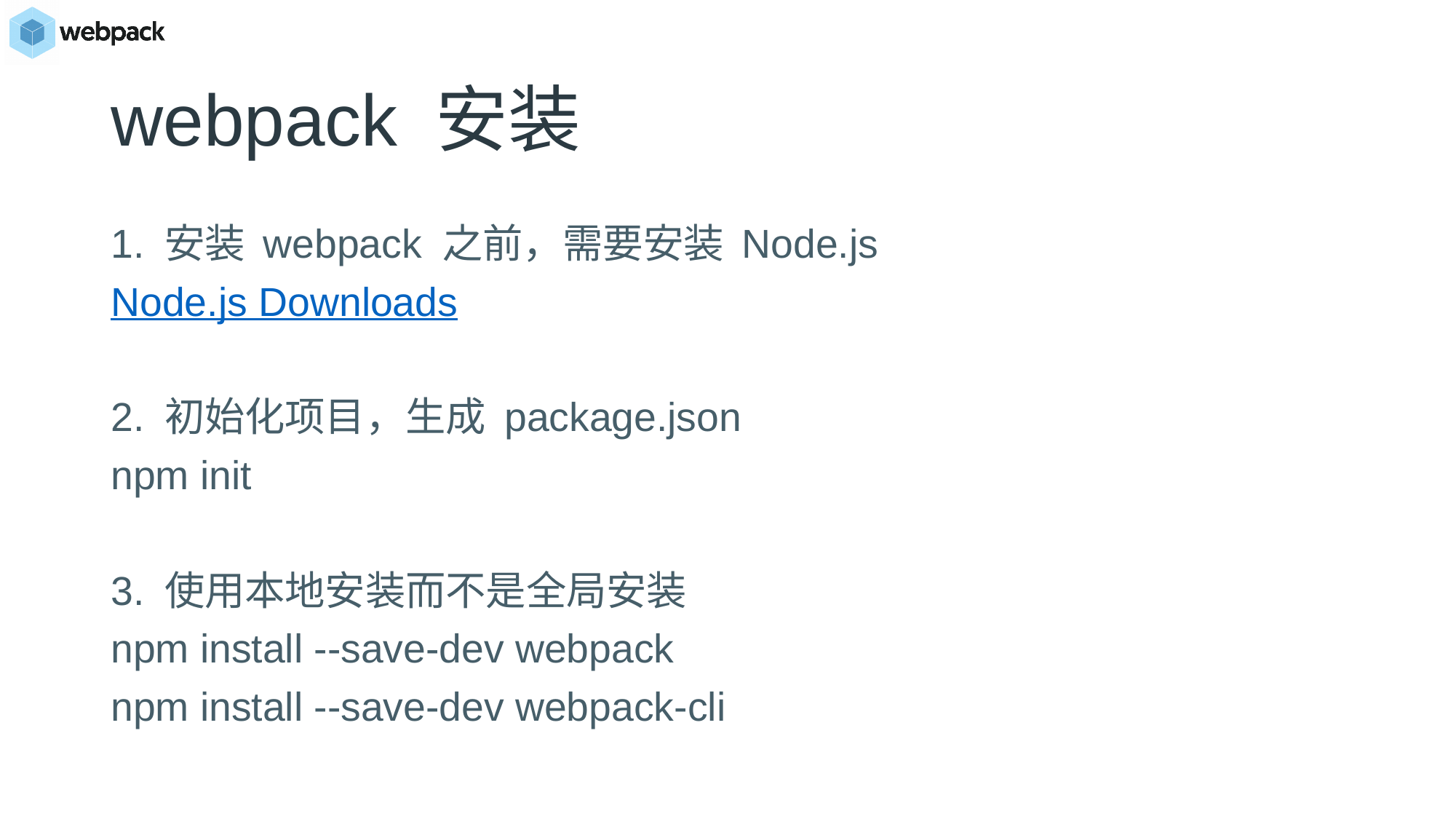

# webpack 安装
1. 安装 webpack 之前，需要安装 Node.js
Node.js Downloads

2. 初始化项目，生成 package.json
npm init

3. 使用本地安装而不是全局安装
npm install --save-dev webpack
npm install --save-dev webpack-cli